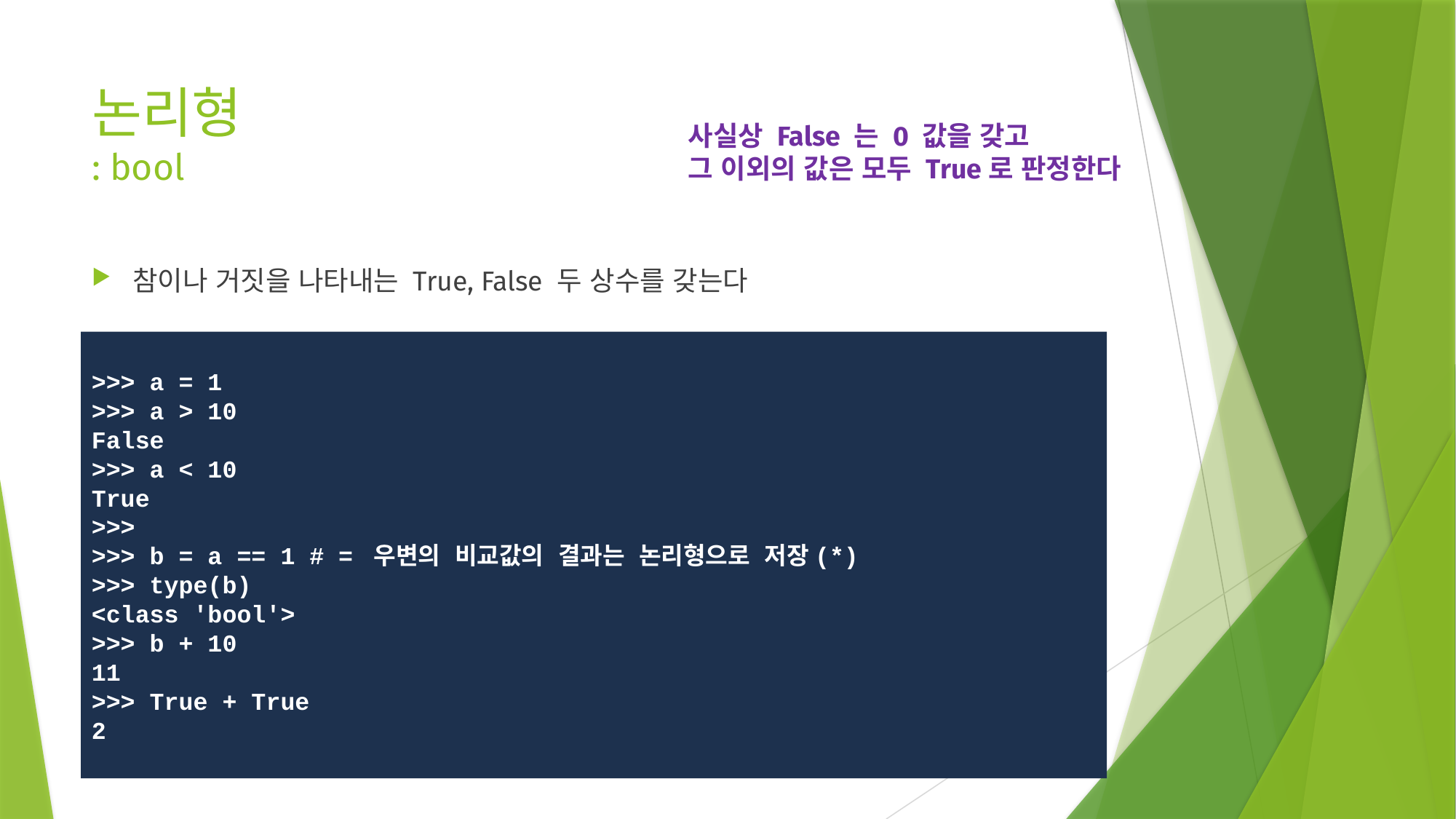

# 논리형 : bool
사실상 False 는 0 값을 갖고
그 이외의 값은 모두 True로 판정한다
참이나 거짓을 나타내는 True, False 두 상수를 갖는다

>>> a = 1
>>> a > 10
False
>>> a < 10
True
>>>
>>> b = a == 1 # = 우변의 비교값의 결과는 논리형으로 저장(*)
>>> type(b)
<class 'bool'>
>>> b + 10
11
>>> True + True
2